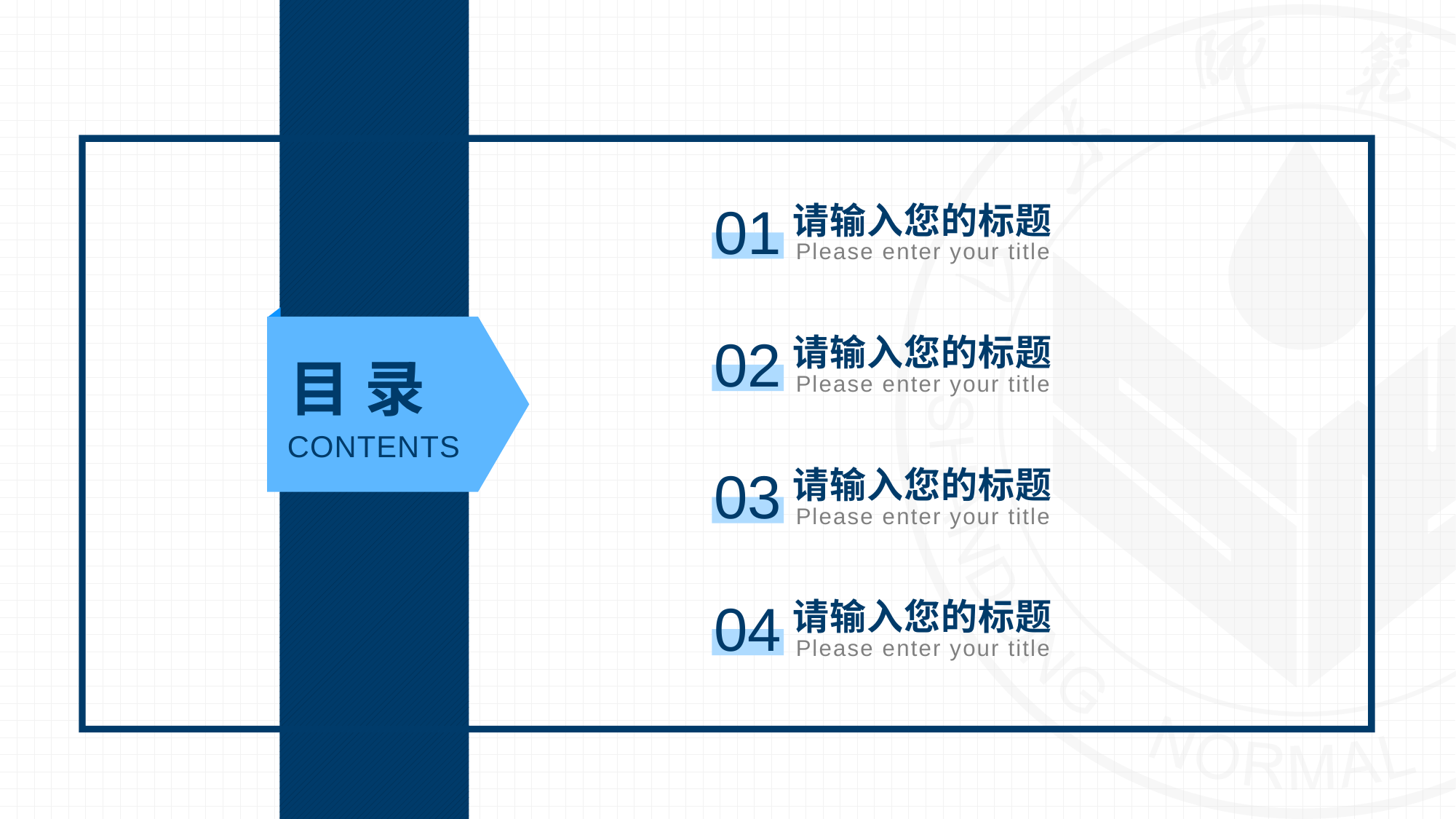

请输入您的标题
Please enter your title
01

请输入您的标题
Please enter your title
02

目 录
CONTENTS
请输入您的标题
Please enter your title
03

请输入您的标题
Please enter your title
04